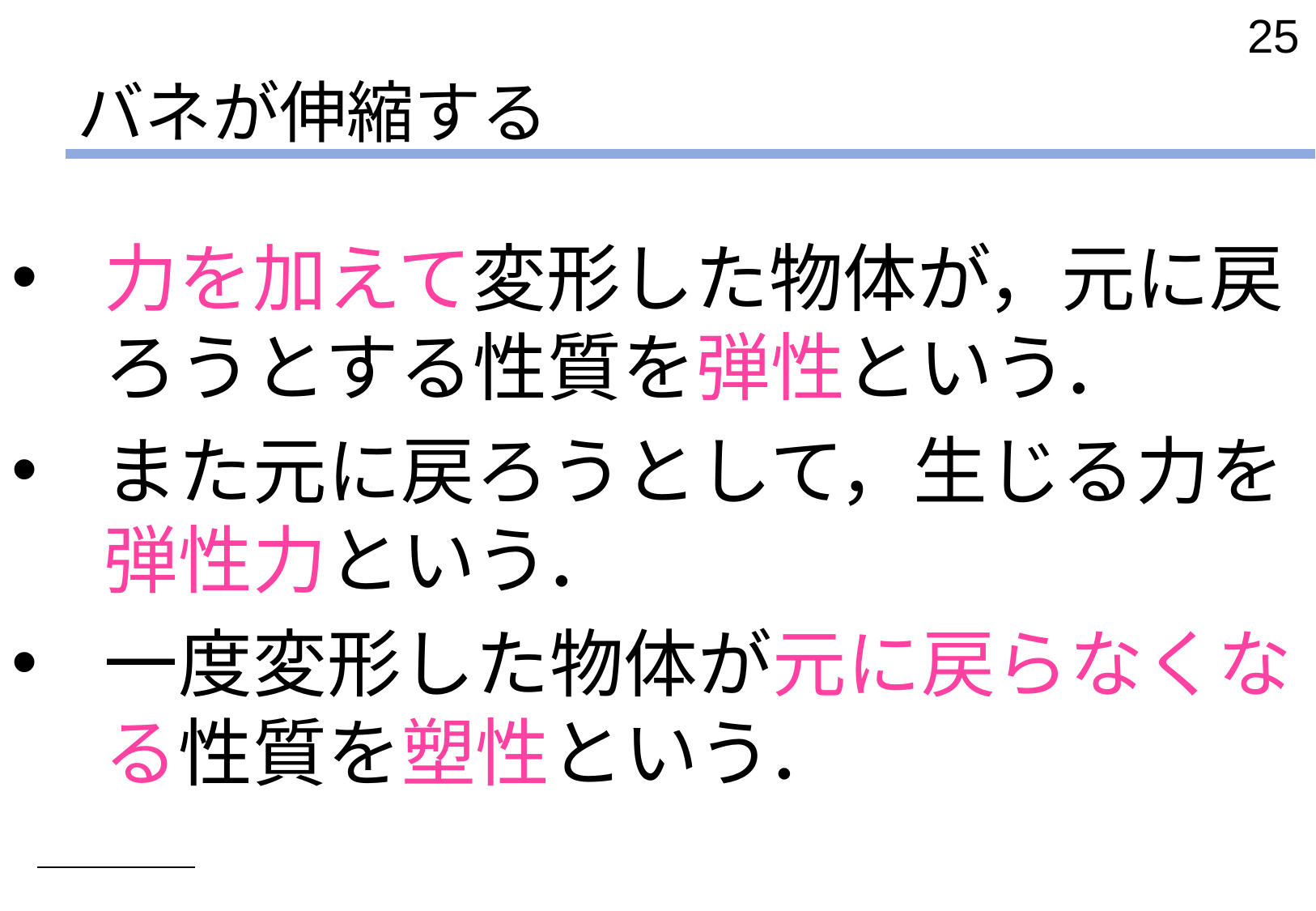

25
# バネが伸縮する
力を加えて変形した物体が，元に戻ろうとする性質を弾性という．
また元に戻ろうとして，生じる力を弾性力という．
一度変形した物体が元に戻らなくなる性質を塑性という．